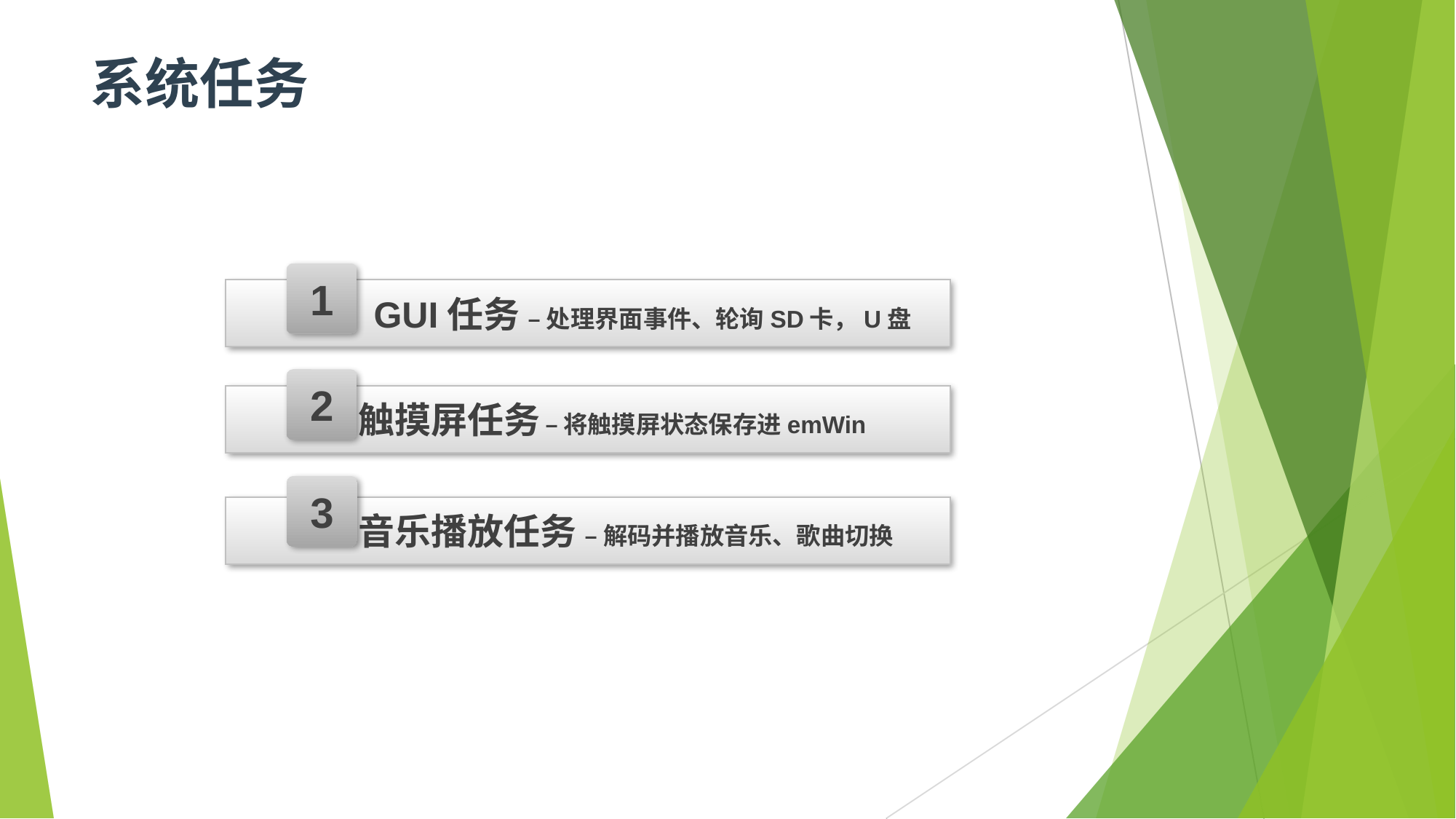

# 系统任务
1
            GUI任务 – 处理界面事件、轮询SD卡，U盘
2
            触摸屏任务 – 将触摸屏状态保存进emWin
3
            音乐播放任务 – 解码并播放音乐、歌曲切换